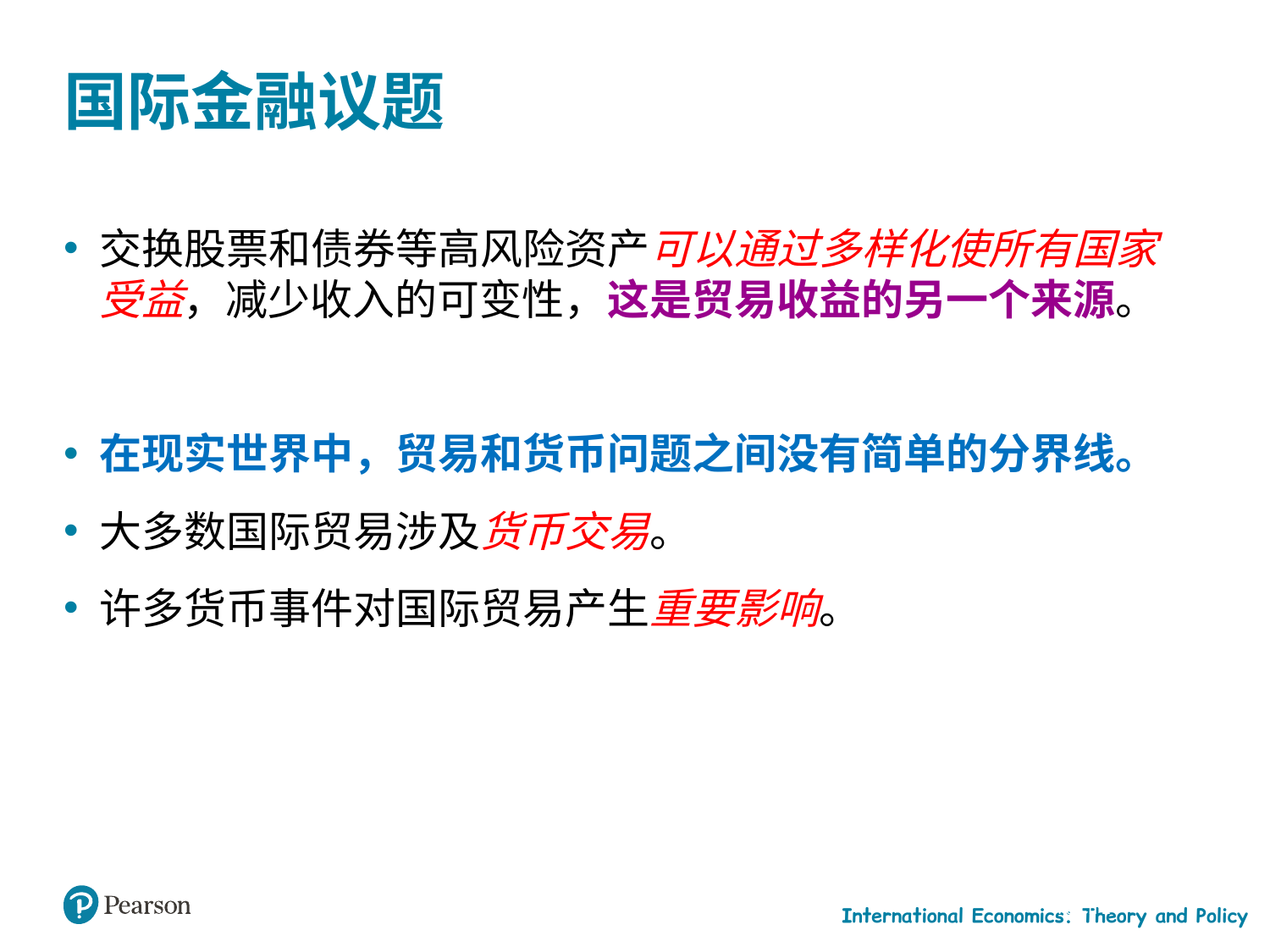

国际金融议题
交换股票和债券等高风险资产可以通过多样化使所有国家受益，减少收入的可变性，这是贸易收益的另一个来源。

在现实世界中，贸易和货币问题之间没有简单的分界线。
大多数国际贸易涉及货币交易。
许多货币事件对国际贸易产生重要影响。
March 24